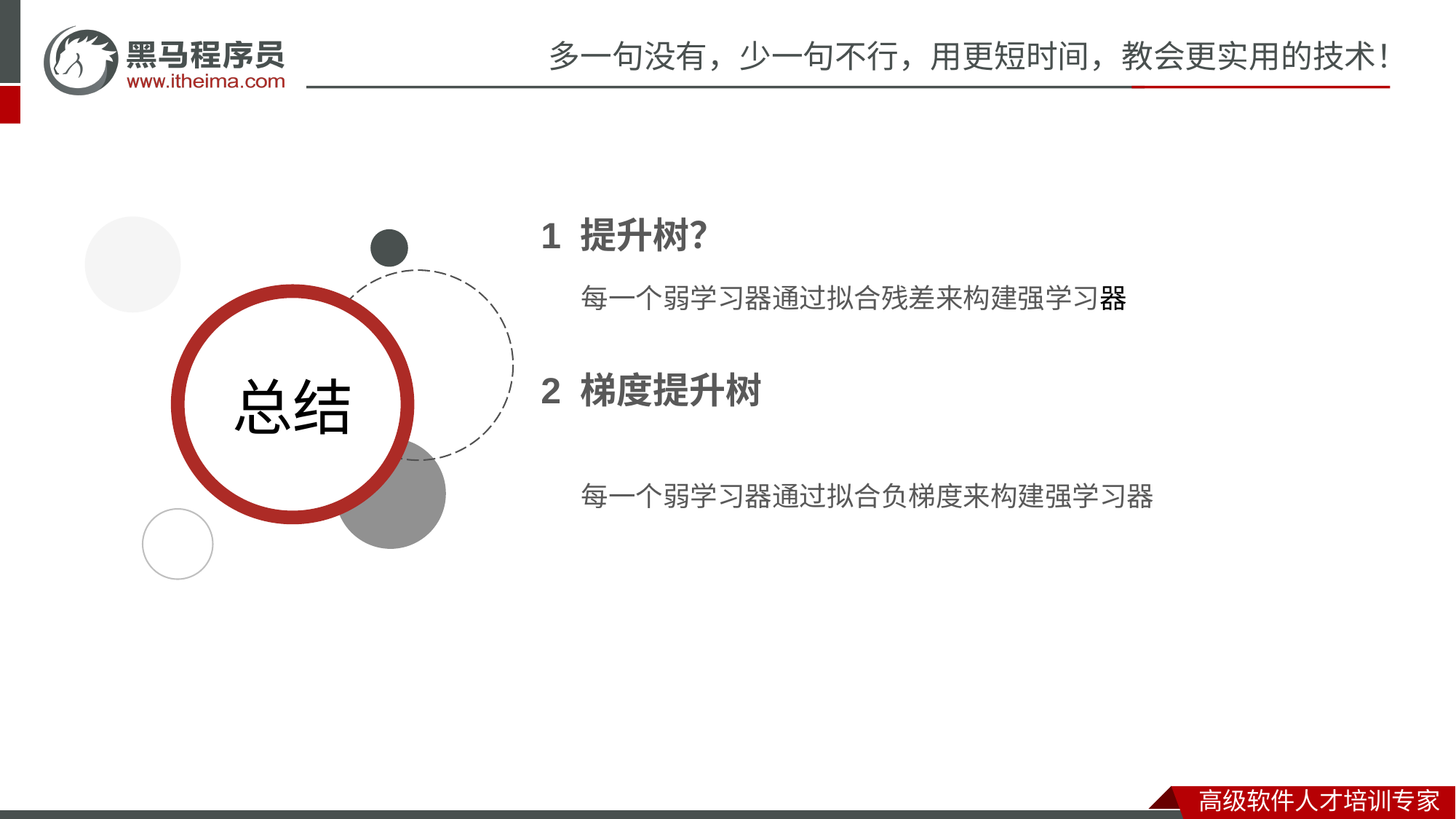

1 提升树？
每一个弱学习器通过拟合残差来构建强学习器
2 梯度提升树
每一个弱学习器通过拟合负梯度来构建强学习器